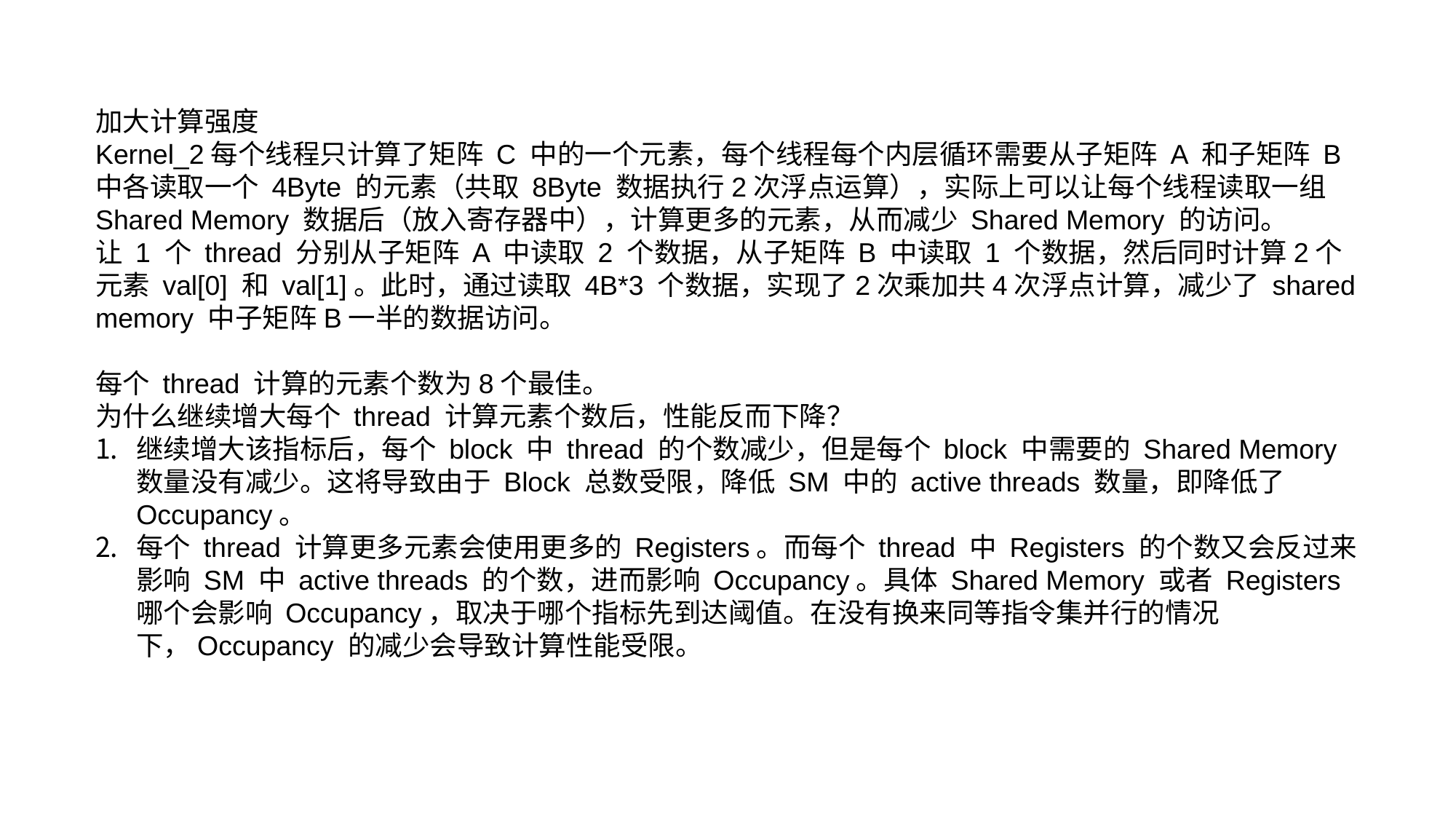

加大计算强度
Kernel_2每个线程只计算了矩阵 C 中的一个元素，每个线程每个内层循环需要从子矩阵 A 和子矩阵 B 中各读取一个 4Byte 的元素（共取 8Byte 数据执行2次浮点运算），实际上可以让每个线程读取一组 Shared Memory 数据后（放入寄存器中），计算更多的元素，从而减少 Shared Memory 的访问。
让 1 个 thread 分别从子矩阵 A 中读取 2 个数据，从子矩阵 B 中读取 1 个数据，然后同时计算2个元素 val[0] 和 val[1]。此时，通过读取 4B*3 个数据，实现了2次乘加共4次浮点计算，减少了 shared memory 中子矩阵B一半的数据访问。

每个 thread 计算的元素个数为8个最佳。
为什么继续增大每个 thread 计算元素个数后，性能反而下降？
继续增大该指标后，每个 block 中 thread 的个数减少，但是每个 block 中需要的 Shared Memory 数量没有减少。这将导致由于 Block 总数受限，降低 SM 中的 active threads 数量，即降低了 Occupancy。
每个 thread 计算更多元素会使用更多的 Registers。而每个 thread 中 Registers 的个数又会反过来影响 SM 中 active threads 的个数，进而影响 Occupancy。具体 Shared Memory 或者 Registers 哪个会影响 Occupancy，取决于哪个指标先到达阈值。在没有换来同等指令集并行的情况下，Occupancy 的减少会导致计算性能受限。